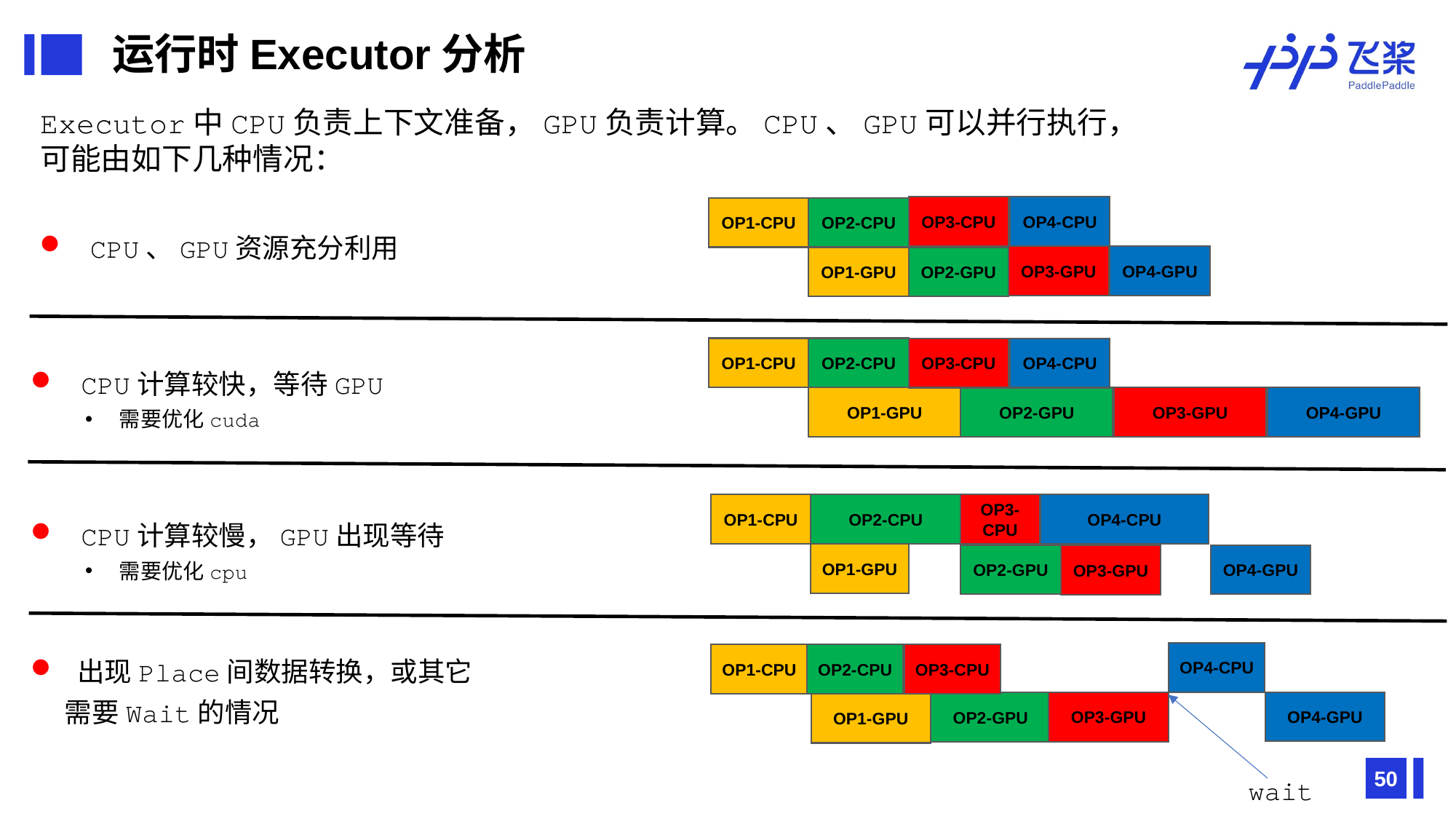

运行时Executor分析
Executor中CPU负责上下文准备，GPU负责计算。CPU、GPU可以并行执行，可能由如下几种情况：
OP3-CPU
OP4-CPU
OP1-CPU
OP2-CPU
 CPU、GPU资源充分利用
OP3-GPU
OP4-GPU
OP1-GPU
OP2-GPU
OP1-CPU
OP2-CPU
OP3-CPU
OP4-CPU
 CPU计算较快，等待GPU
需要优化cuda
OP1-GPU
OP2-GPU
OP3-GPU
OP4-GPU
OP1-CPU
OP2-CPU
OP3-CPU
OP4-CPU
 CPU计算较慢，GPU出现等待
需要优化cpu
OP1-GPU
OP2-GPU
OP4-GPU
OP3-GPU
 出现Place间数据转换，或其它需要Wait的情况
OP4-CPU
OP1-CPU
OP2-CPU
OP3-CPU
OP4-GPU
OP3-GPU
OP2-GPU
OP1-GPU
50
wait